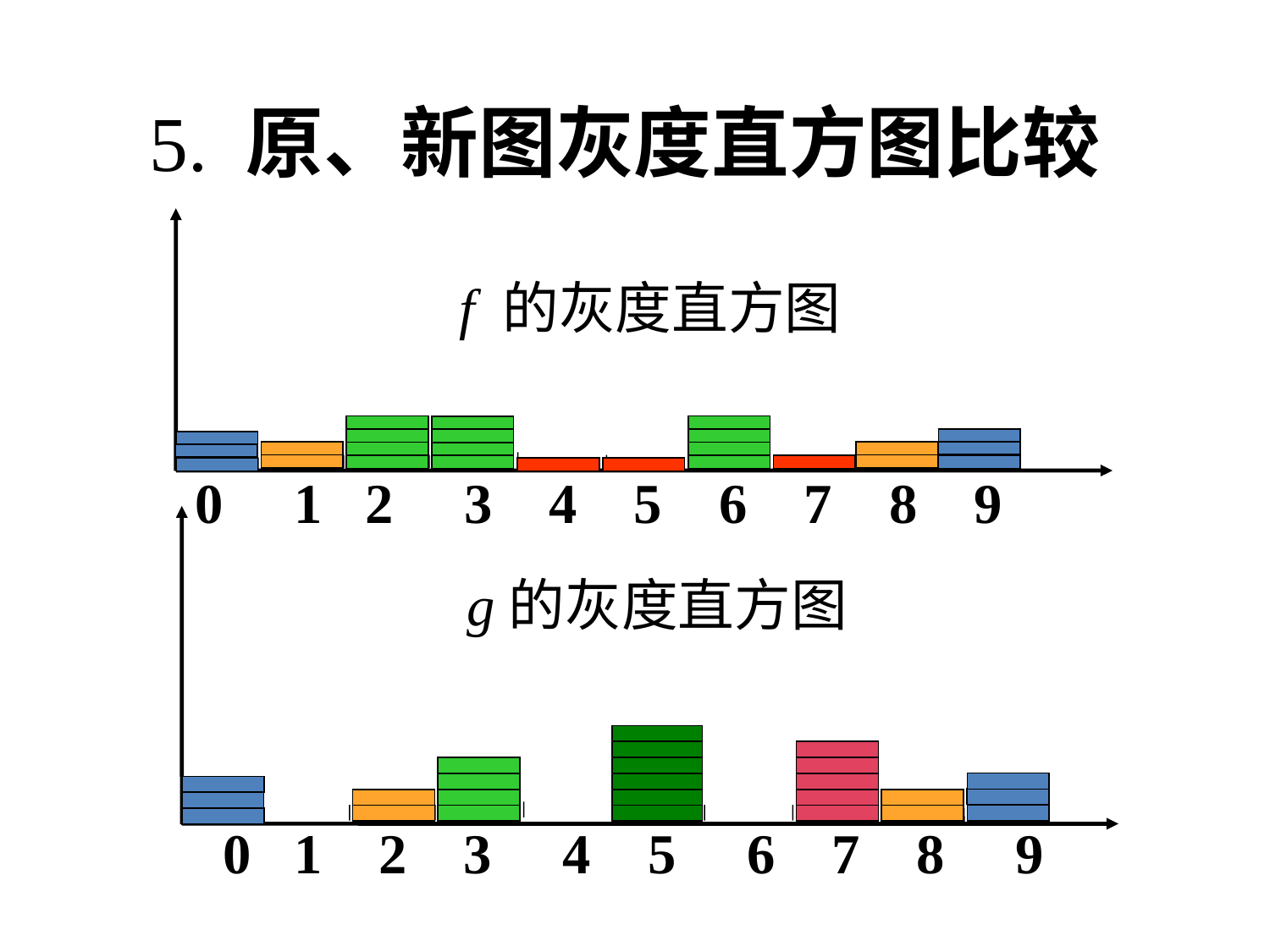

# 5. 原、新图灰度直方图比较

 0     1   2     3    4    5    6    7    8    9
f 的灰度直方图

    0   1    2    3     4    5     6    7    8     9
g的灰度直方图